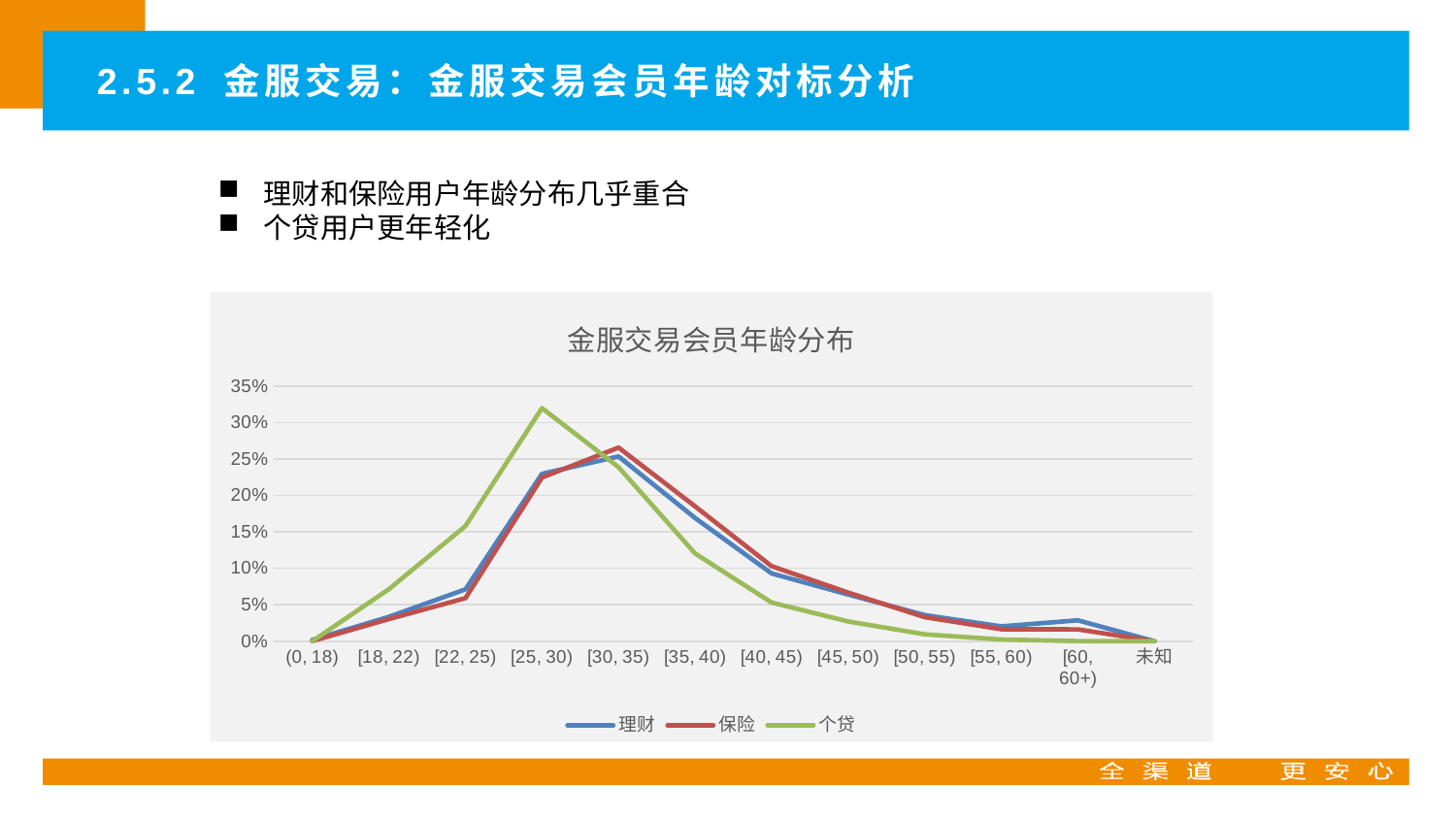

2.5.2 金服交易：金服交易会员年龄对标分析
理财和保险用户年龄分布几乎重合
个贷用户更年轻化

### Chart: 金服交易会员年龄分布

| Category | 理财 | 保险 | 个贷 |
|---|---|---|---|
| (0, 18) | 0.0017707405685283989 | 0.00022703519436952717 | 0.0 |
| [18, 22) | 0.033355432701022154 | 0.030289626448817265 | 0.07127824972126869 |
| [22, 25) | 0.07109560324378 | 0.059009578536562454 | 0.15805330090447486 |
| [25, 30) | 0.2297588837487883 | 0.22469829762748222 | 0.31987139875840864 |
| [30, 35) | 0.2535666015178621 | 0.26575643820924033 | 0.238772130826694 |
| [35, 40) | 0.16893505347193216 | 0.18501411141165003 | 0.12028438290975703 |
| [40, 45) | 0.09293013972842405 | 0.1028626006490075 | 0.05293146178357255 |
| [45, 50) | 0.0639949089361568 | 0.06665048714706792 | 0.027013297737823235 |
| [50, 55) | 0.035703942028071776 | 0.03291618878367852 | 0.009409793310008598 |
| [55, 60) | 0.020332239201191593 | 0.01637784919382934 | 0.0022672346115024224 |
| [60, 60+) | 0.028556454854242685 | 0.016197786798294887 | 0.00011874943648994258 |
| 未知 | 0.0 | 0.0 | 0.0 |